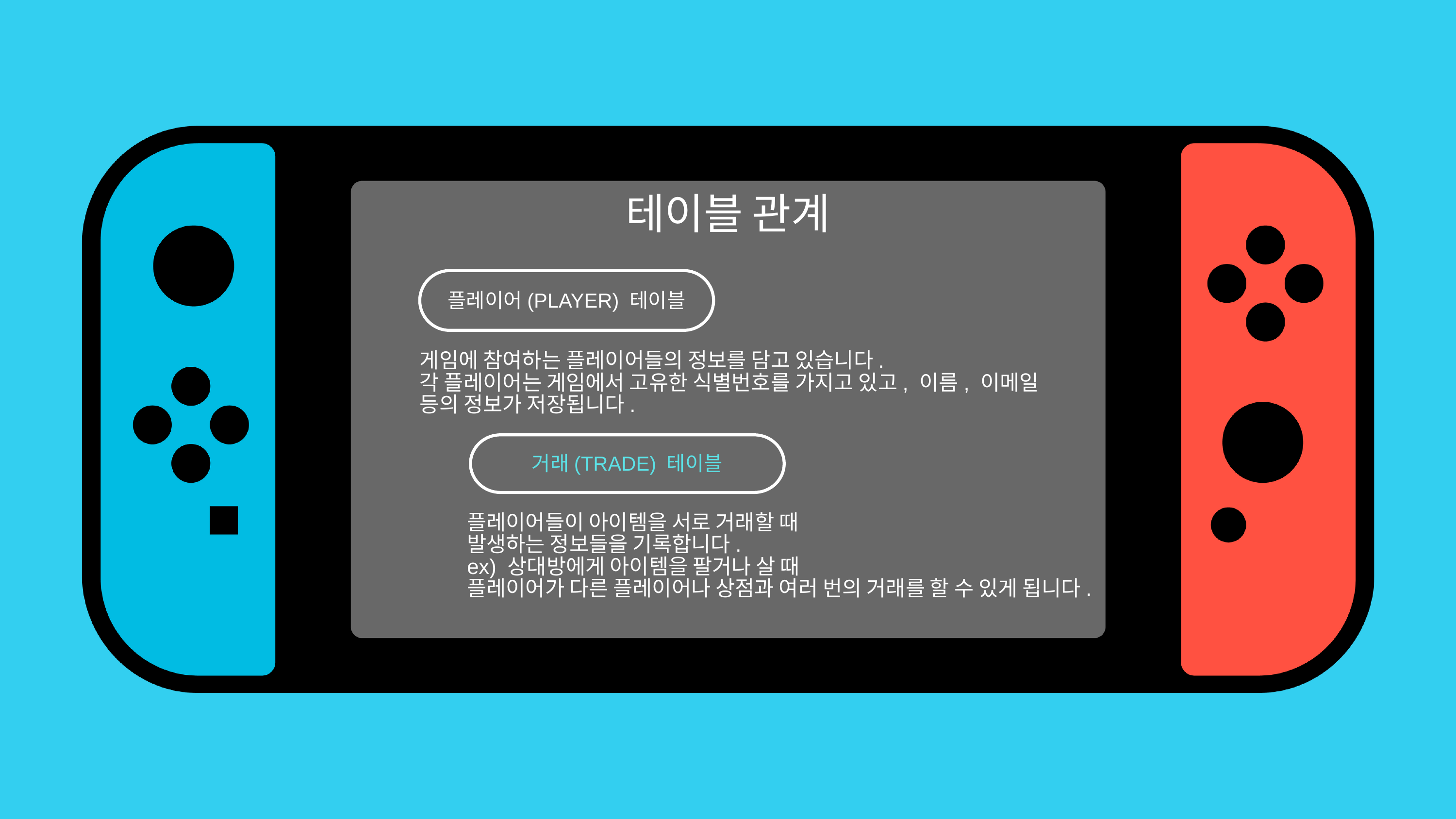

테이블 관계

플레이어(PLAYER) 테이블
게임에 참여하는 플레이어들의 정보를 담고 있습니다.
각 플레이어는 게임에서 고유한 식별번호를 가지고 있고, 이름, 이메일 등의 정보가 저장됩니다.

거래(TRADE) 테이블
플레이어들이 아이템을 서로 거래할 때
발생하는 정보들을 기록합니다.
ex) 상대방에게 아이템을 팔거나 살 때
플레이어가 다른 플레이어나 상점과 여러 번의 거래를 할 수 있게 됩니다.